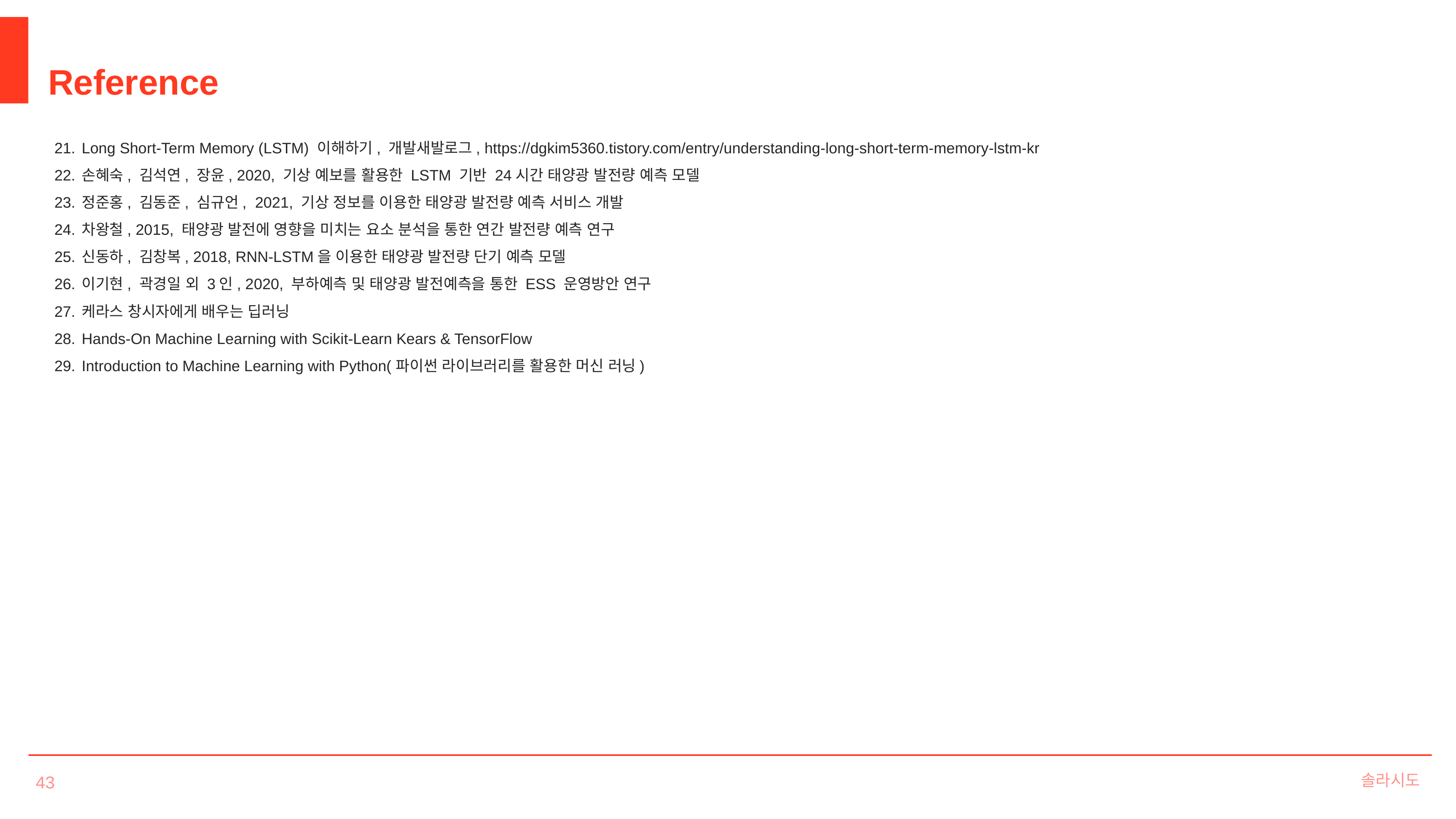

Reference
Long Short-Term Memory (LSTM) 이해하기, 개발새발로그, https://dgkim5360.tistory.com/entry/understanding-long-short-term-memory-lstm-kr
손혜숙, 김석연, 장윤, 2020, 기상 예보를 활용한 LSTM 기반 24시간 태양광 발전량 예측 모델
정준홍, 김동준, 심규언,  2021, 기상 정보를 이용한 태양광 발전량 예측 서비스 개발
차왕철, 2015, 태양광 발전에 영향을 미치는 요소 분석을 통한 연간 발전량 예측 연구
신동하, 김창복, 2018, RNN-LSTM을 이용한 태양광 발전량 단기 예측 모델
이기현, 곽경일 외 3인, 2020, 부하예측 및 태양광 발전예측을 통한 ESS 운영방안 연구
케라스 창시자에게 배우는 딥러닝
Hands-On Machine Learning with Scikit-Learn Kears & TensorFlow
Introduction to Machine Learning with Python(파이썬 라이브러리를 활용한 머신 러닝)

솔라시도
43